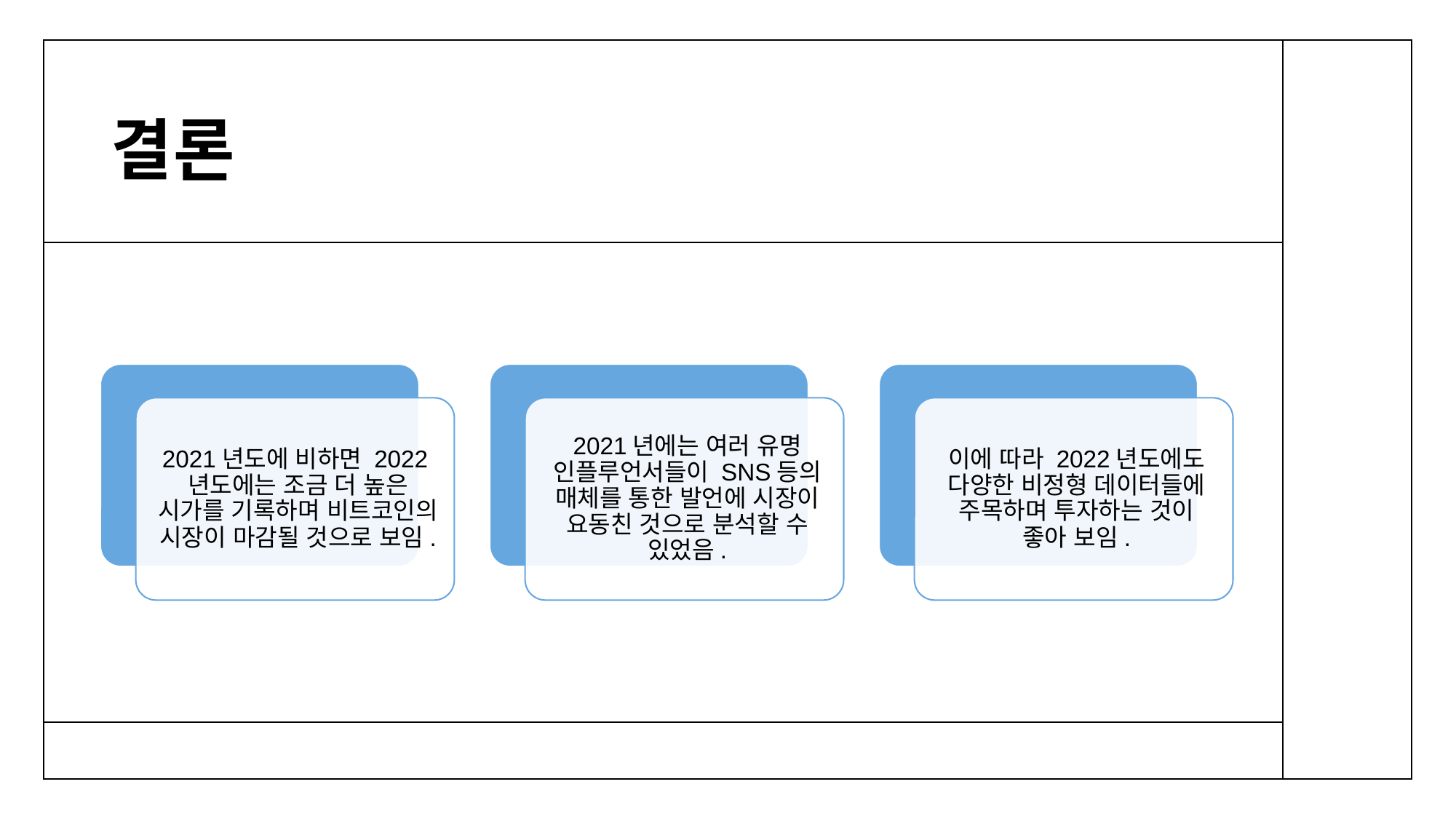

# 결론
2021년도에 비하면 2022년도에는 조금 더 높은 시가를 기록하며 비트코인의 시장이 마감될 것으로 보임.
2021년에는 여러 유명 인플루언서들이 SNS등의 매체를 통한 발언에 시장이 요동친 것으로 분석할 수 있었음.
이에 따라 2022년도에도 다양한 비정형 데이터들에 주목하며 투자하는 것이 좋아 보임.